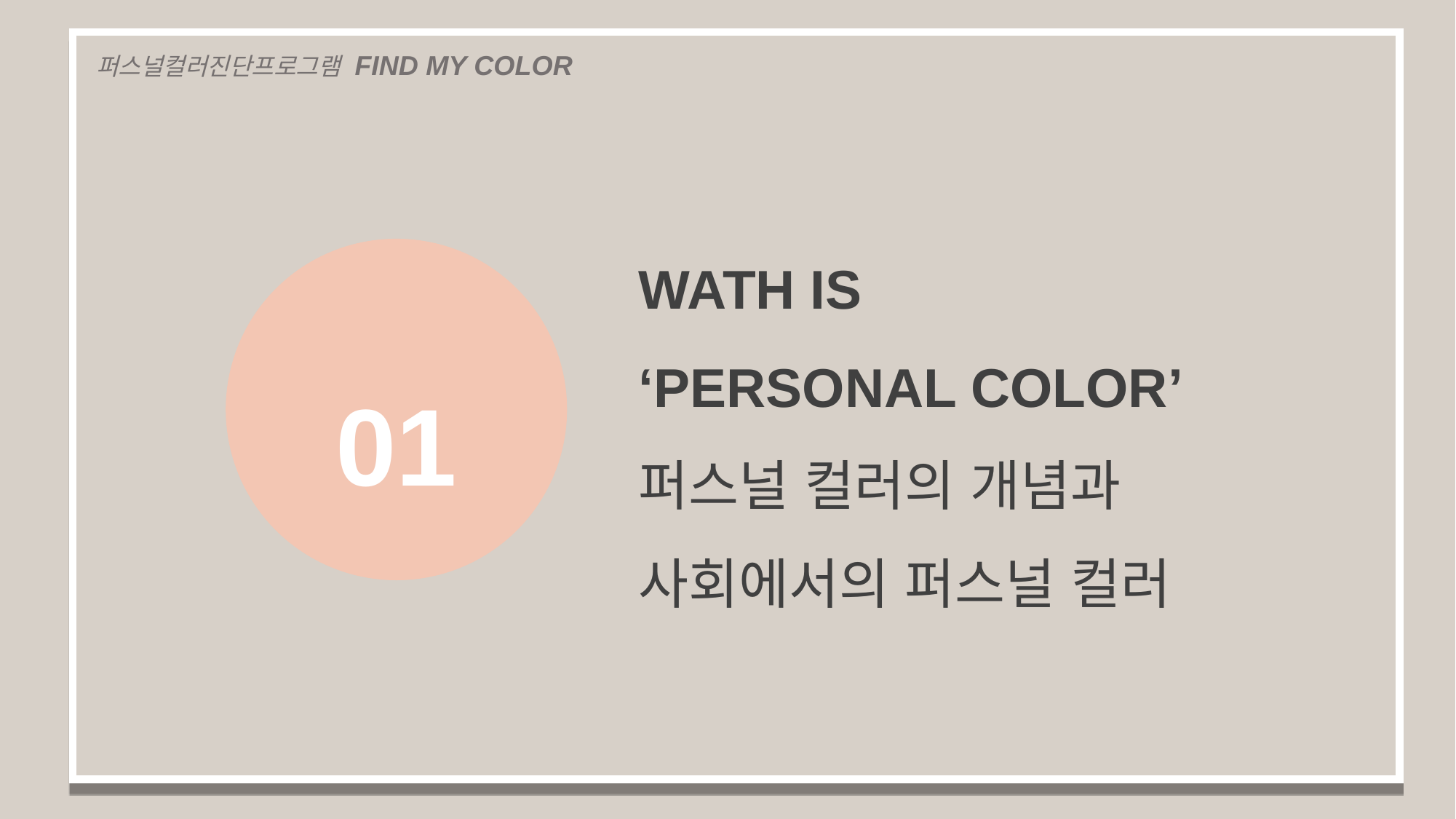

퍼스널컬러진단프로그램 FIND MY COLOR

WATH IS
‘PERSONAL COLOR’
퍼스널 컬러의 개념과
사회에서의 퍼스널 컬러

01